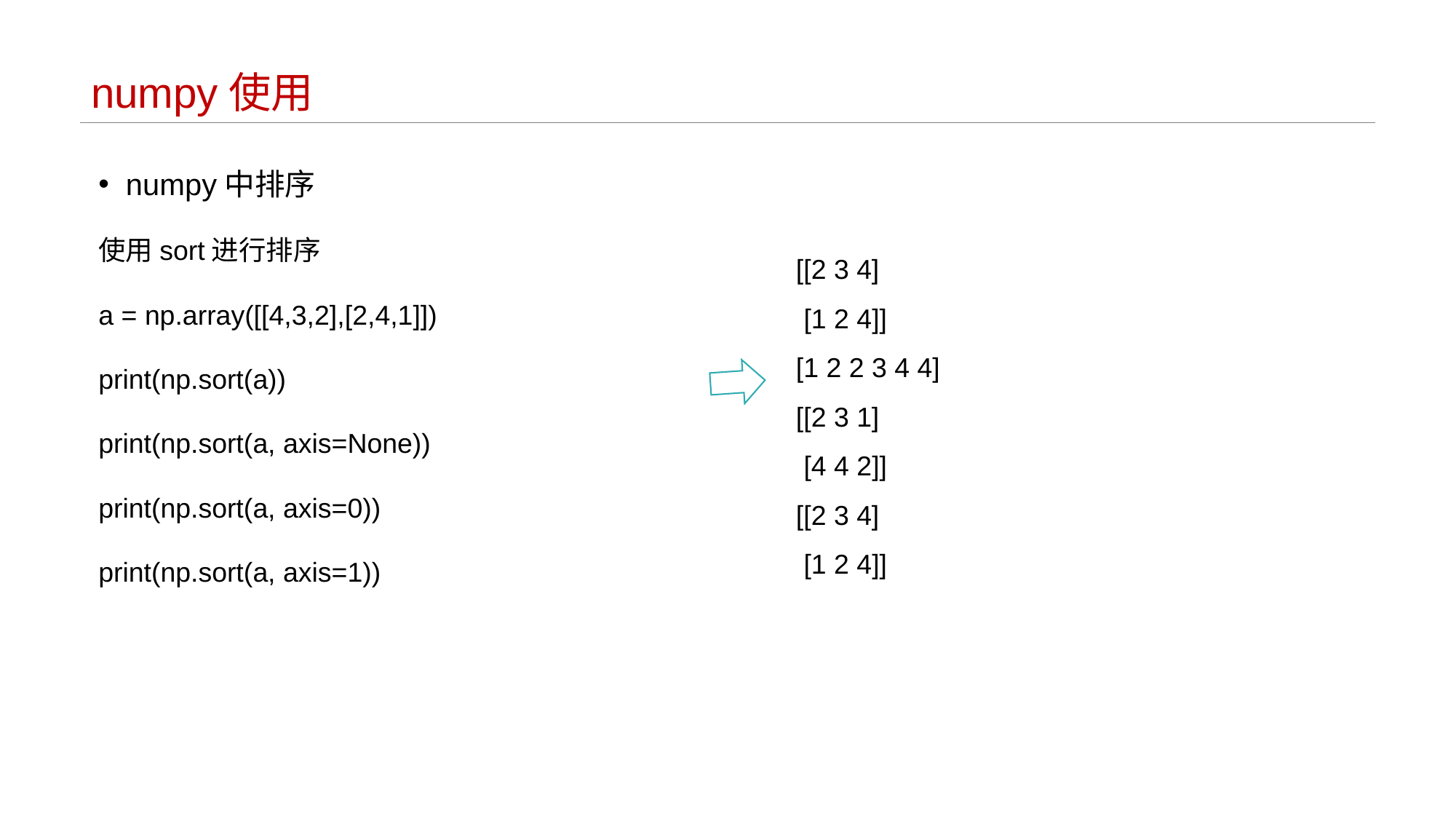

# numpy使用
numpy中排序
使用sort进行排序
a = np.array([[4,3,2],[2,4,1]])
print(np.sort(a))
print(np.sort(a, axis=None))
print(np.sort(a, axis=0))
print(np.sort(a, axis=1))
[[2 3 4]
 [1 2 4]]
[1 2 2 3 4 4]
[[2 3 1]
 [4 4 2]]
[[2 3 4]
 [1 2 4]]